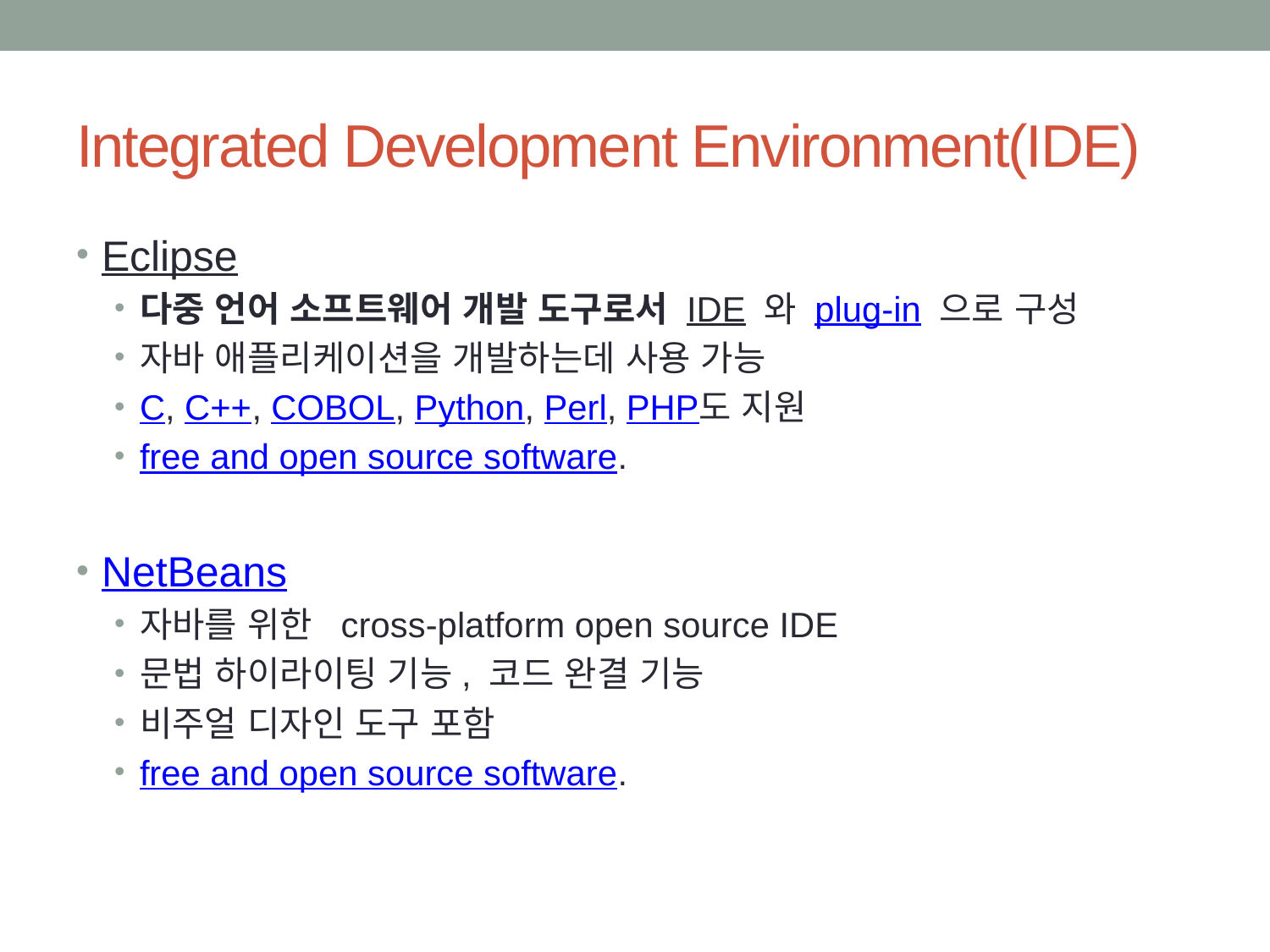

# Integrated Development Environment(IDE)
Eclipse
다중 언어 소프트웨어 개발 도구로서 IDE 와 plug-in 으로 구성
자바 애플리케이션을 개발하는데 사용 가능
C, C++, COBOL, Python, Perl, PHP도 지원
free and open source software.

NetBeans
자바를 위한  cross-platform open source IDE
문법 하이라이팅 기능, 코드 완결 기능
비주얼 디자인 도구 포함
free and open source software.